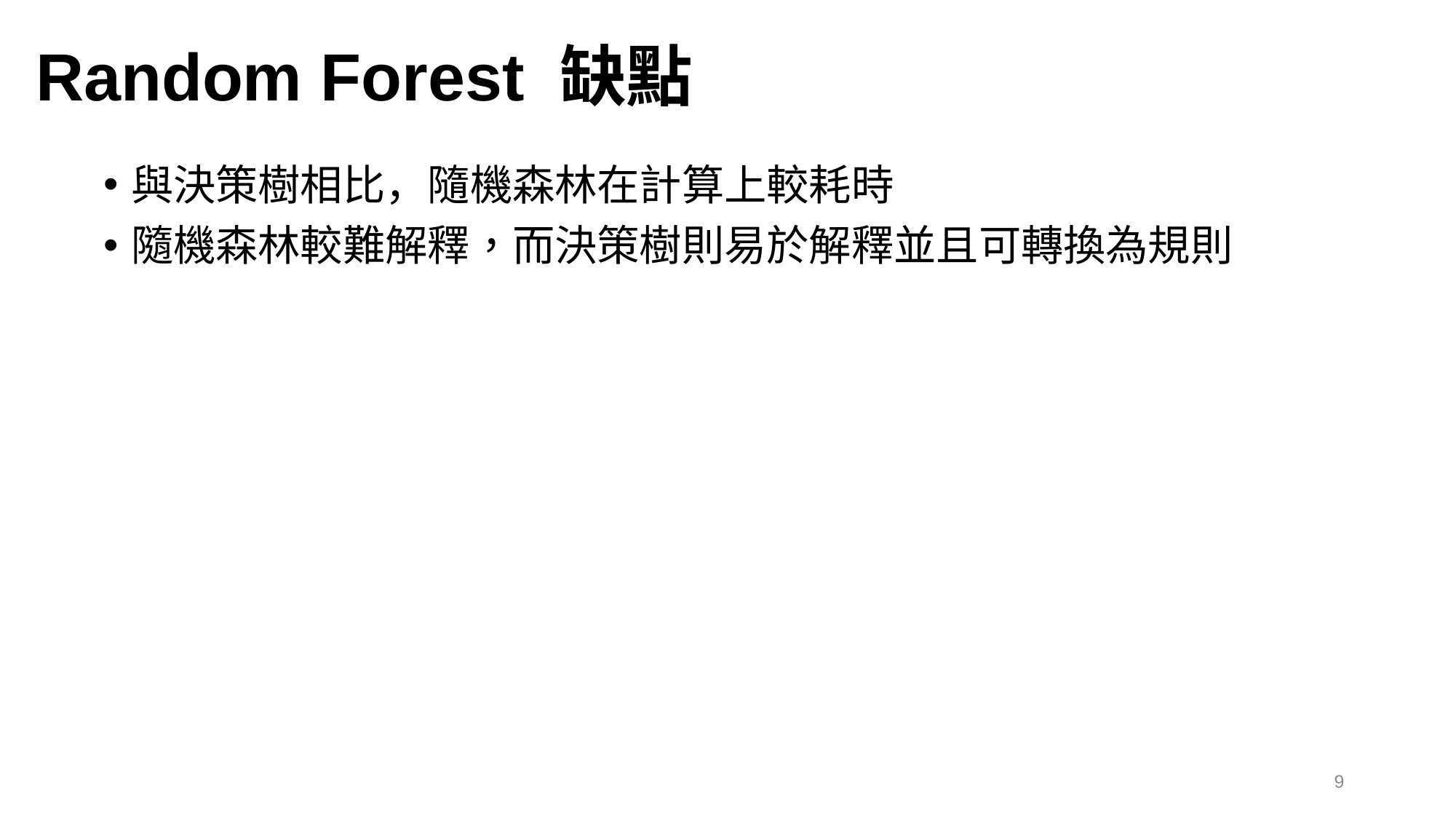

Random Forest 缺點
與決策樹相比，隨機森林在計算上較耗時
隨機森林較難解釋，而決策樹則易於解釋並且可轉換為規則

9